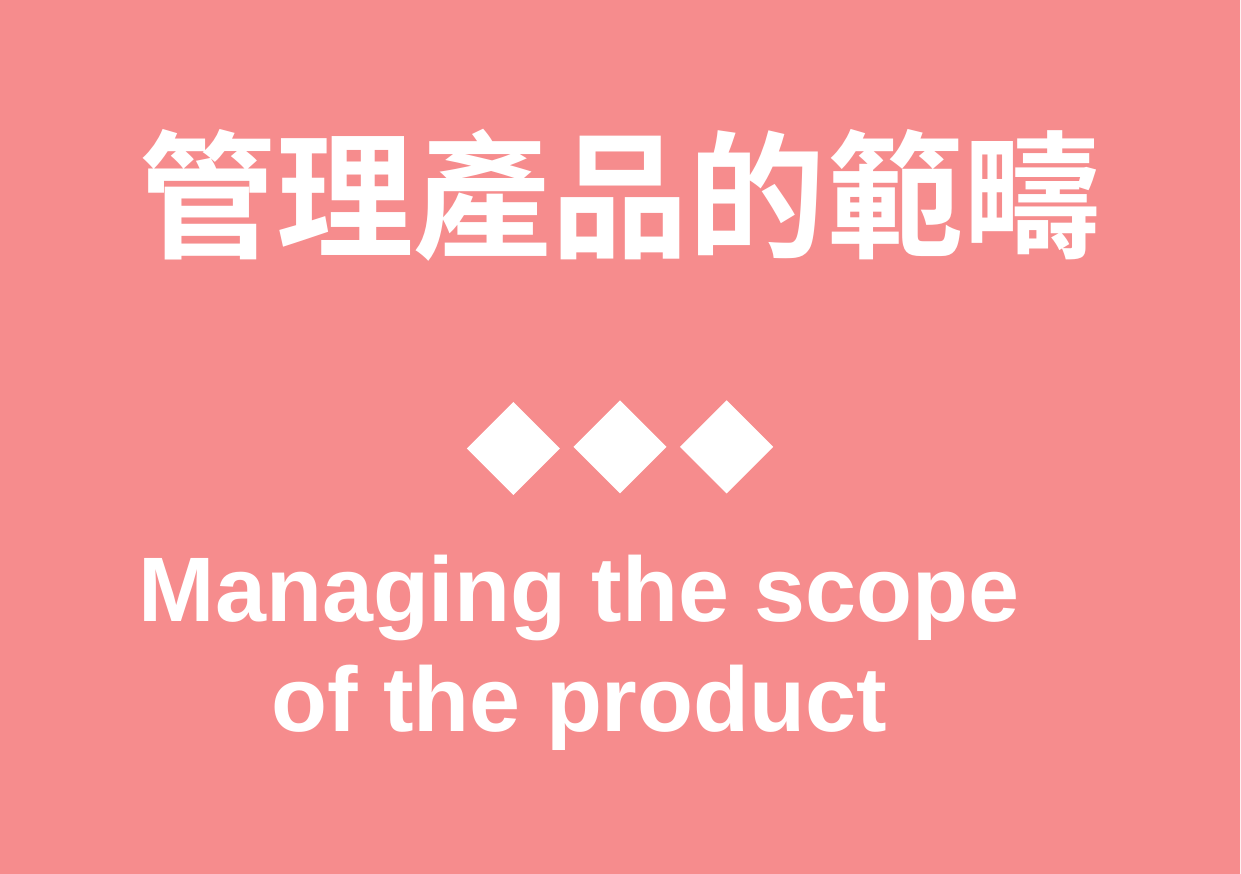

管理產品的範疇

Managing the scope of the product